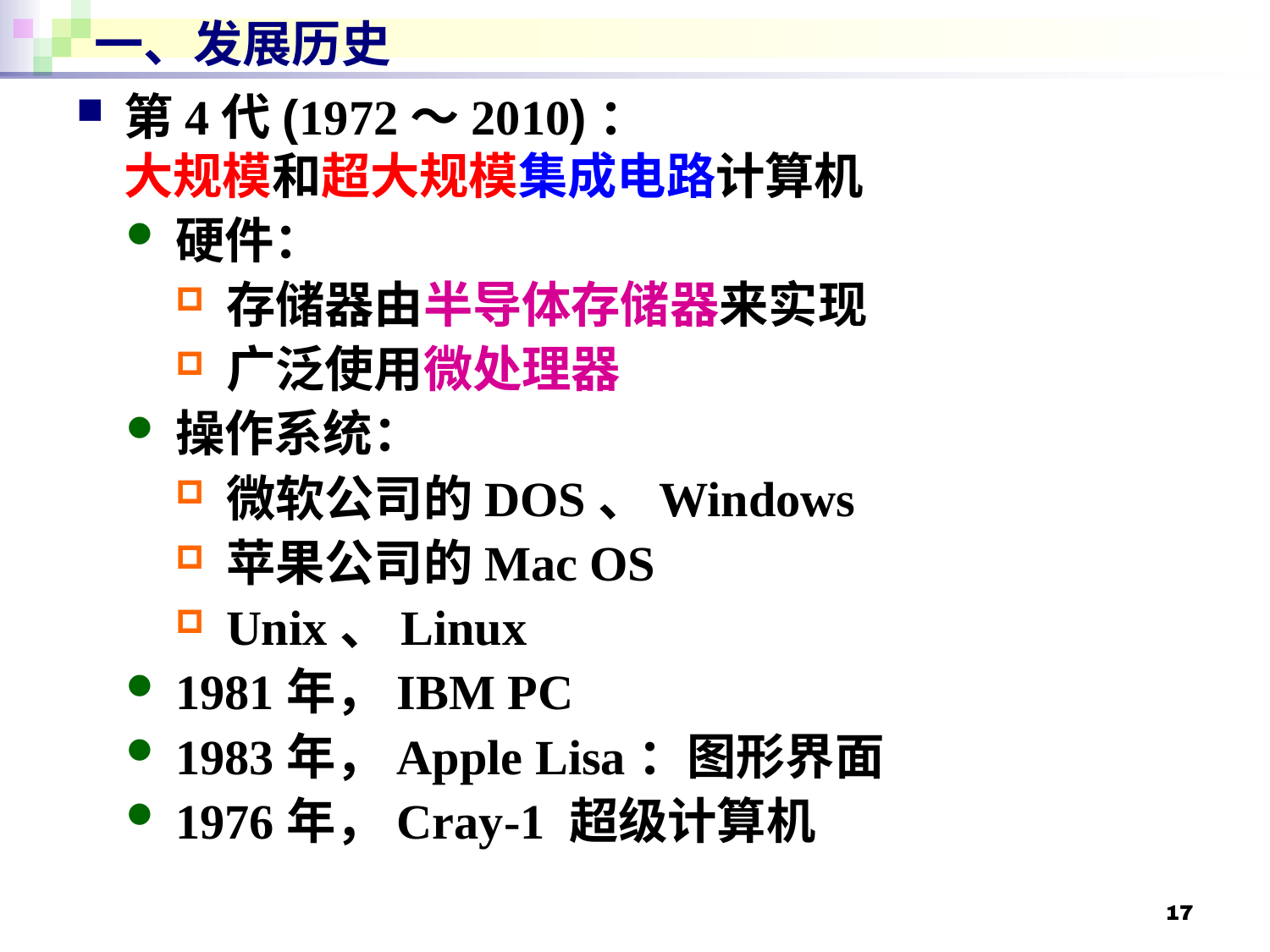

# 一、发展历史
第4代(1972～2010)：
大规模和超大规模集成电路计算机
硬件：
存储器由半导体存储器来实现
广泛使用微处理器
操作系统：
微软公司的DOS、Windows
苹果公司的Mac OS
Unix、Linux
1981年，IBM PC
1983年，Apple Lisa：图形界面
1976年，Cray-1 超级计算机
17